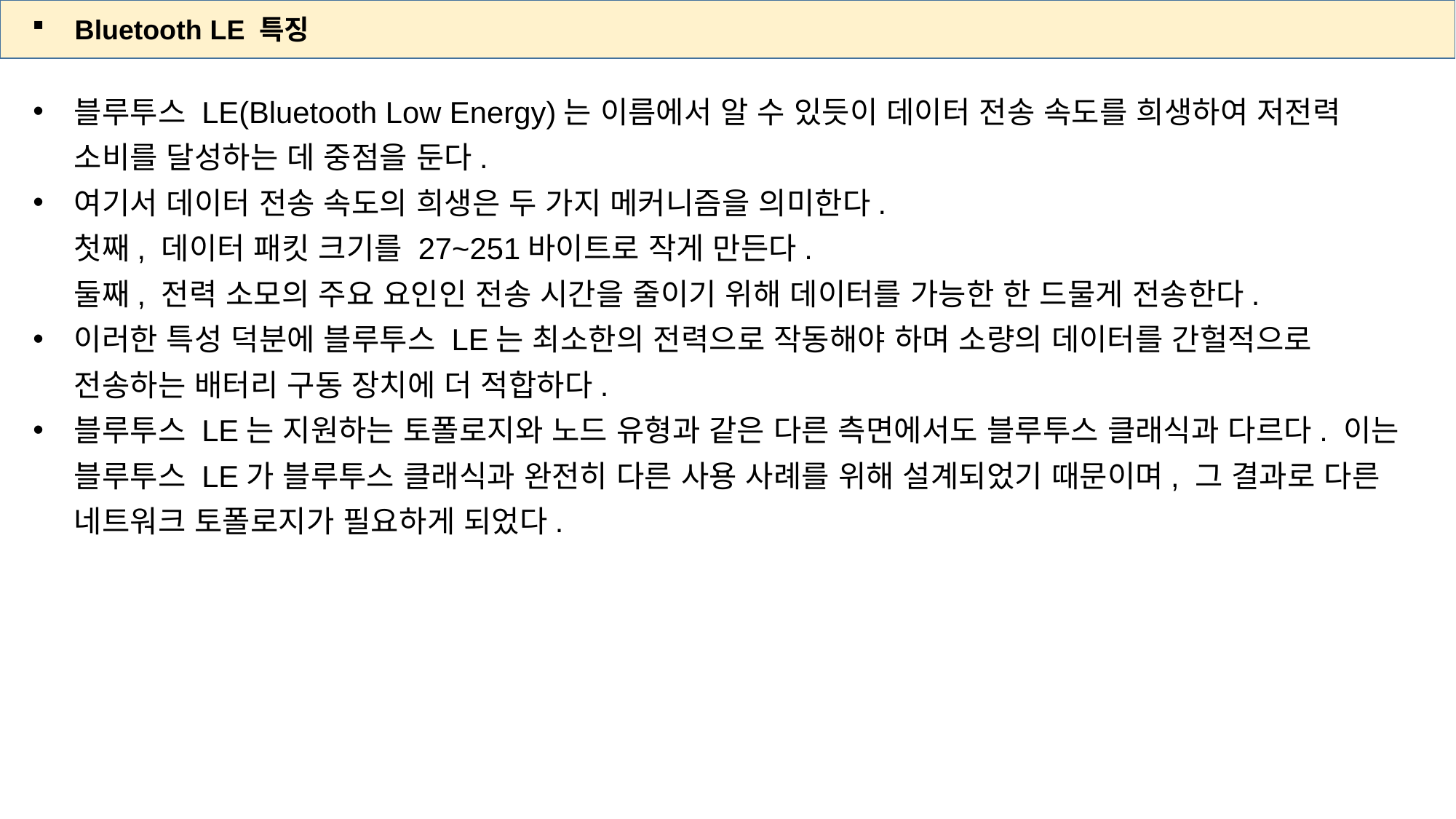

Bluetooth LE 특징
블루투스 LE(Bluetooth Low Energy)는 이름에서 알 수 있듯이 데이터 전송 속도를 희생하여 저전력 소비를 달성하는 데 중점을 둔다.
여기서 데이터 전송 속도의 희생은 두 가지 메커니즘을 의미한다.
첫째, 데이터 패킷 크기를 27~251바이트로 작게 만든다.
둘째, 전력 소모의 주요 요인인 전송 시간을 줄이기 위해 데이터를 가능한 한 드물게 전송한다.
이러한 특성 덕분에 블루투스 LE는 최소한의 전력으로 작동해야 하며 소량의 데이터를 간헐적으로 전송하는 배터리 구동 장치에 더 적합하다.
블루투스 LE는 지원하는 토폴로지와 노드 유형과 같은 다른 측면에서도 블루투스 클래식과 다르다. 이는 블루투스 LE가 블루투스 클래식과 완전히 다른 사용 사례를 위해 설계되었기 때문이며, 그 결과로 다른 네트워크 토폴로지가 필요하게 되었다.